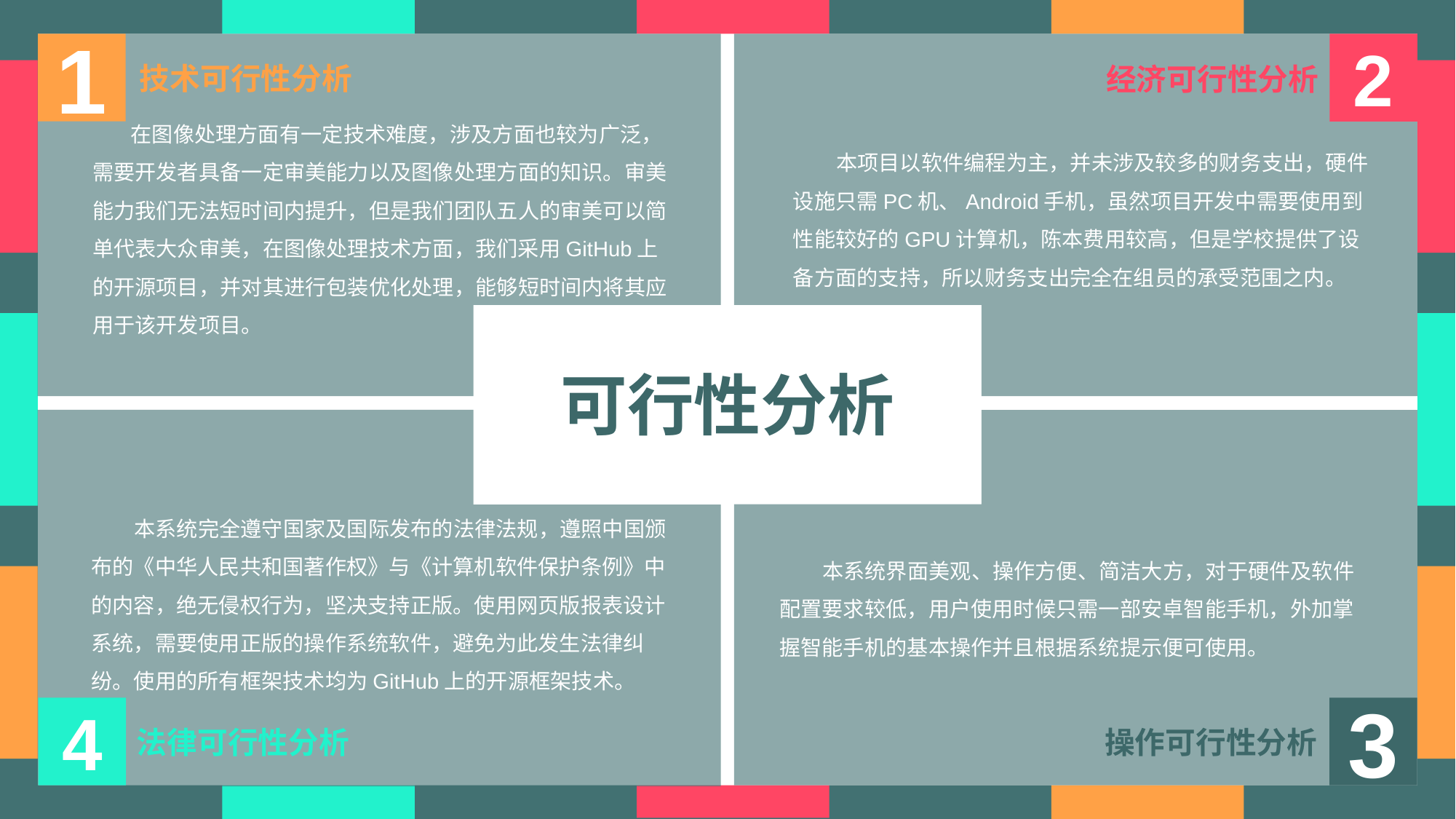

1
2

技术可行性分析
经济可行性分析

       在图像处理方面有一定技术难度，涉及方面也较为广泛，需要开发者具备一定审美能力以及图像处理方面的知识。审美能力我们无法短时间内提升，但是我们团队五人的审美可以简单代表大众审美，在图像处理技术方面，我们采用GitHub上的开源项目，并对其进行包装优化处理，能够短时间内将其应用于该开发项目。
        本项目以软件编程为主，并未涉及较多的财务支出，硬件设施只需PC机、Android手机，虽然项目开发中需要使用到性能较好的GPU计算机，陈本费用较高，但是学校提供了设备方面的支持，所以财务支出完全在组员的承受范围之内。

可行性分析

        本系统完全遵守国家及国际发布的法律法规，遵照中国颁布的《中华人民共和国著作权》与《计算机软件保护条例》中的内容，绝无侵权行为，坚决支持正版。使用网页版报表设计系统，需要使用正版的操作系统软件，避免为此发生法律纠纷。使用的所有框架技术均为GitHub上的开源框架技术。
        本系统界面美观、操作方便、简洁大方，对于硬件及软件配置要求较低，用户使用时候只需一部安卓智能手机，外加掌握智能手机的基本操作并且根据系统提示便可使用。

4
3
法律可行性分析
操作可行性分析